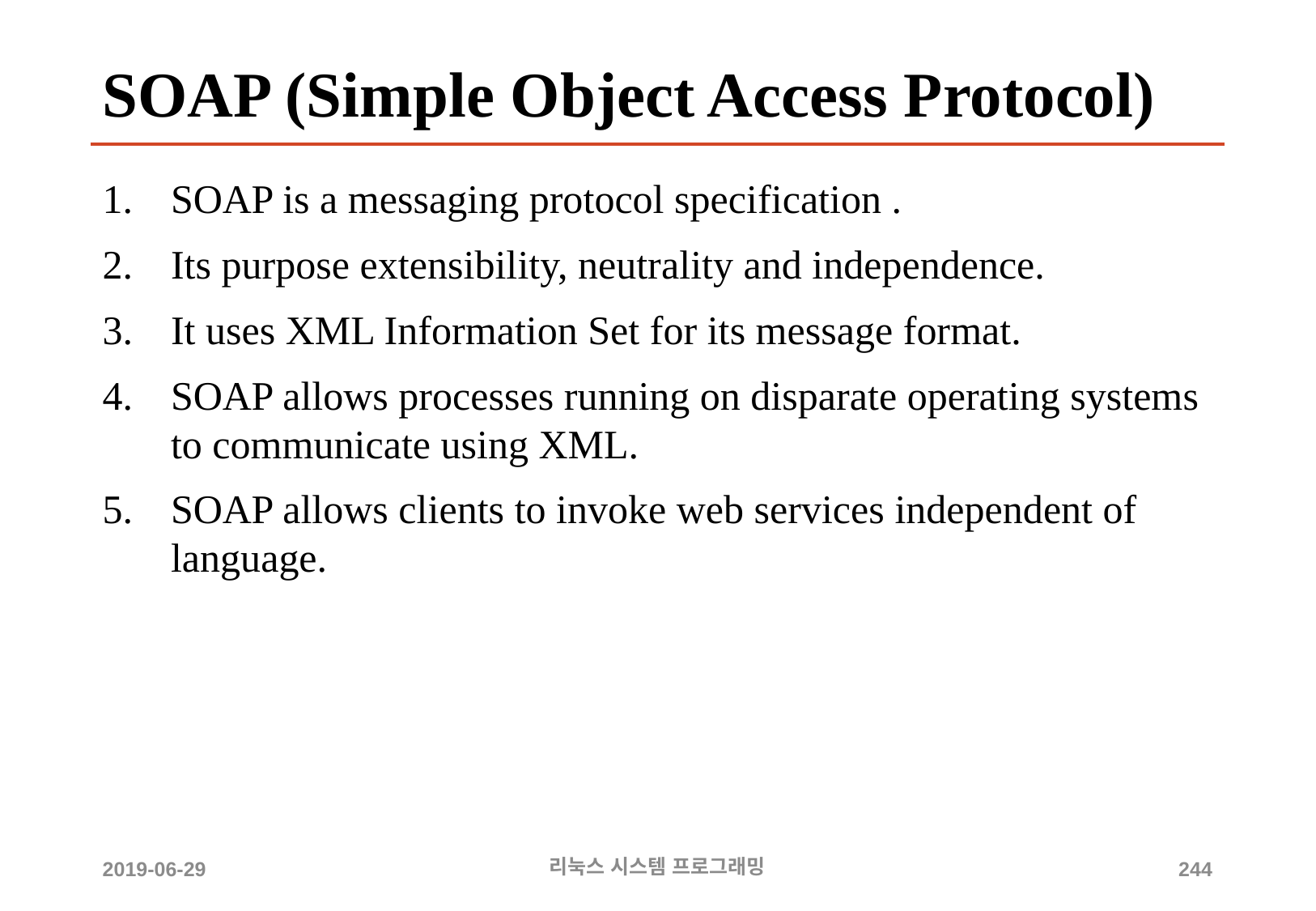

# SOAP (Simple Object Access Protocol)
SOAP is a messaging protocol specification .
Its purpose extensibility, neutrality and independence.
It uses XML Information Set for its message format.
SOAP allows processes running on disparate operating systems to communicate using XML.
SOAP allows clients to invoke web services independent of language.
2019-06-29
리눅스 시스템 프로그래밍
244